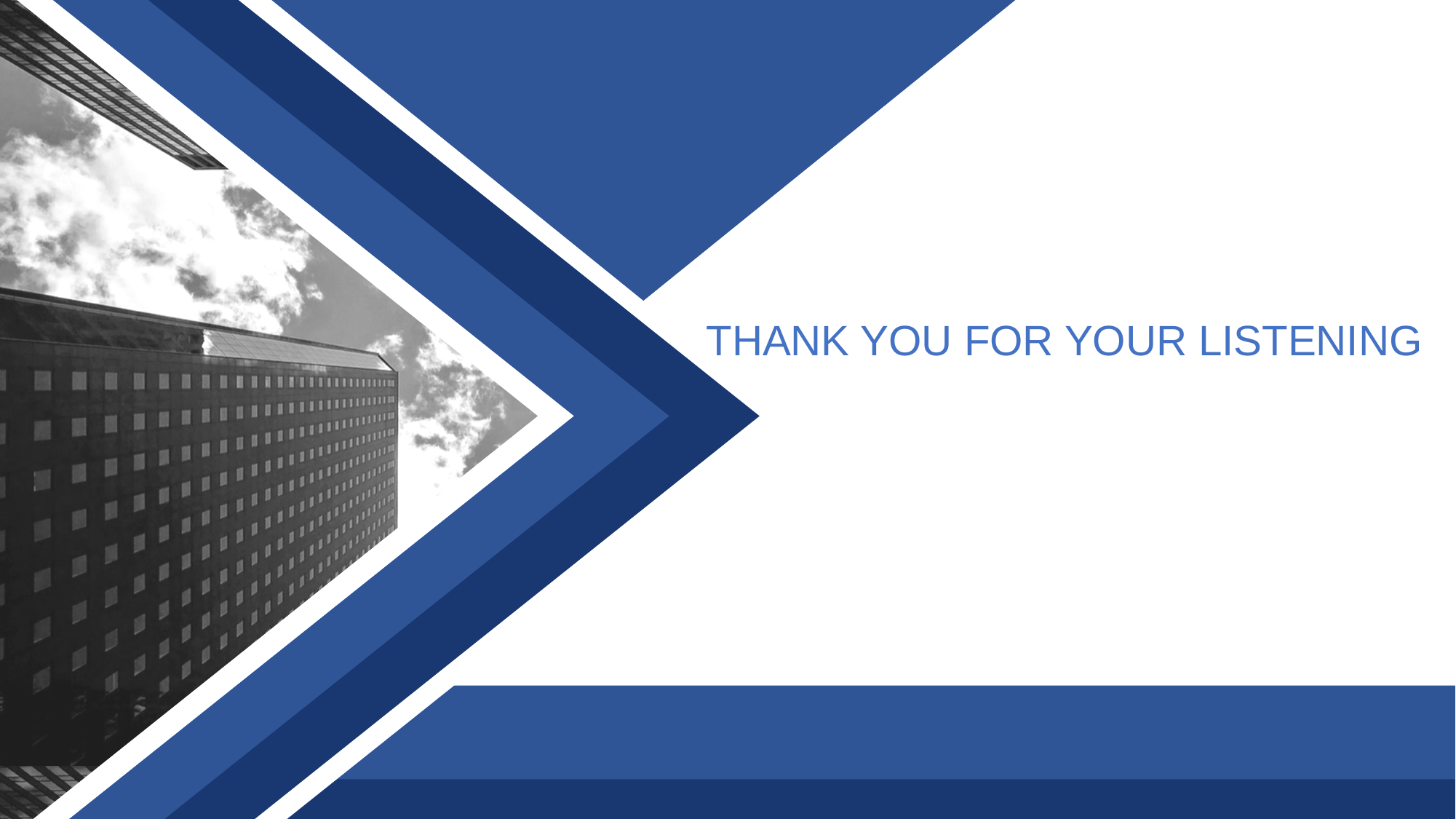

THANK YOU FOR YOUR LISTENING

部门：稻壳团队
汇报人：Docer